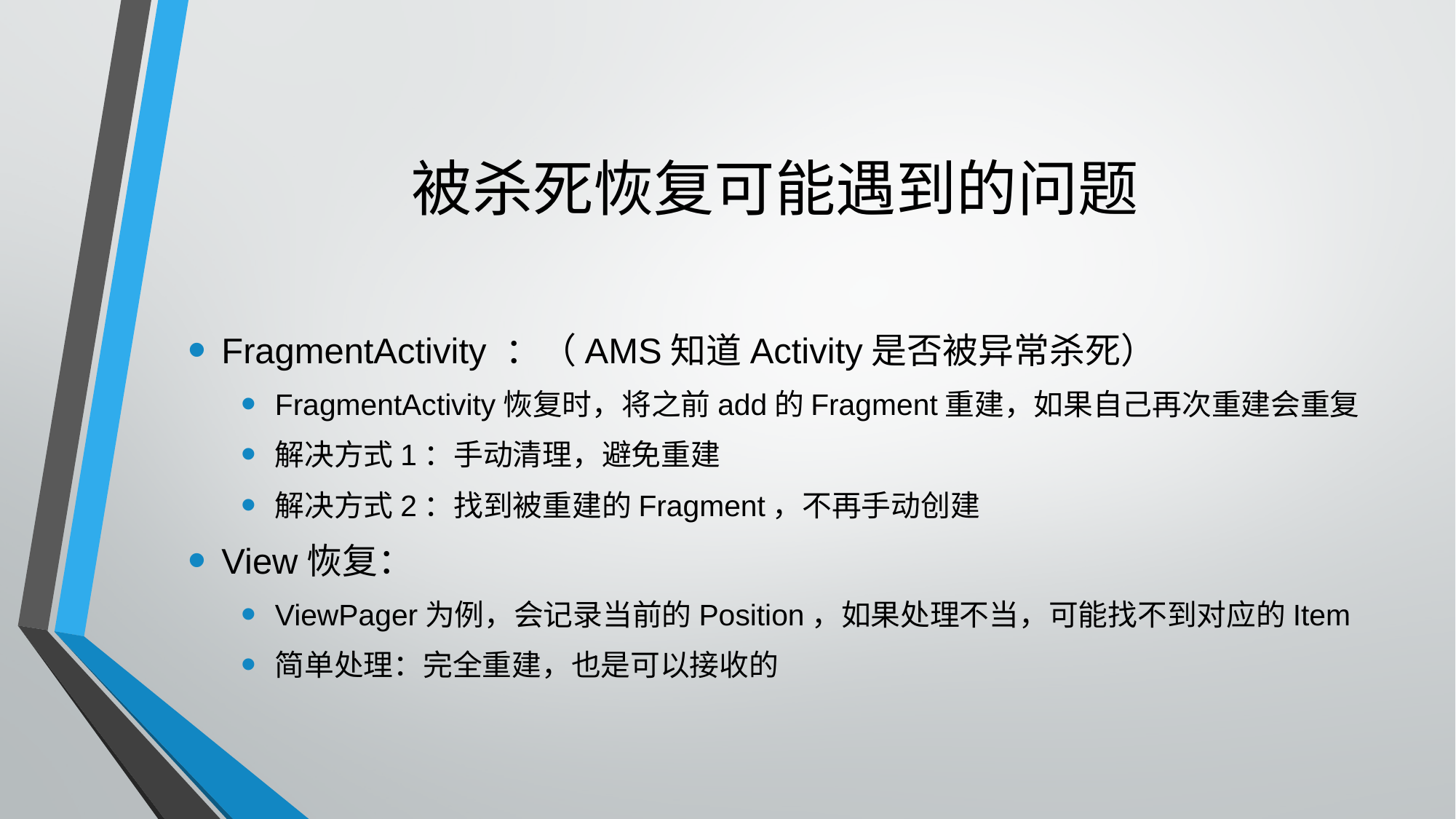

# 被杀死恢复可能遇到的问题
FragmentActivity ：（AMS知道Activity是否被异常杀死）
FragmentActivity恢复时，将之前add的Fragment重建，如果自己再次重建会重复
解决方式1：手动清理，避免重建
解决方式2：找到被重建的Fragment，不再手动创建
View恢复：
ViewPager为例，会记录当前的Position，如果处理不当，可能找不到对应的Item
简单处理：完全重建，也是可以接收的